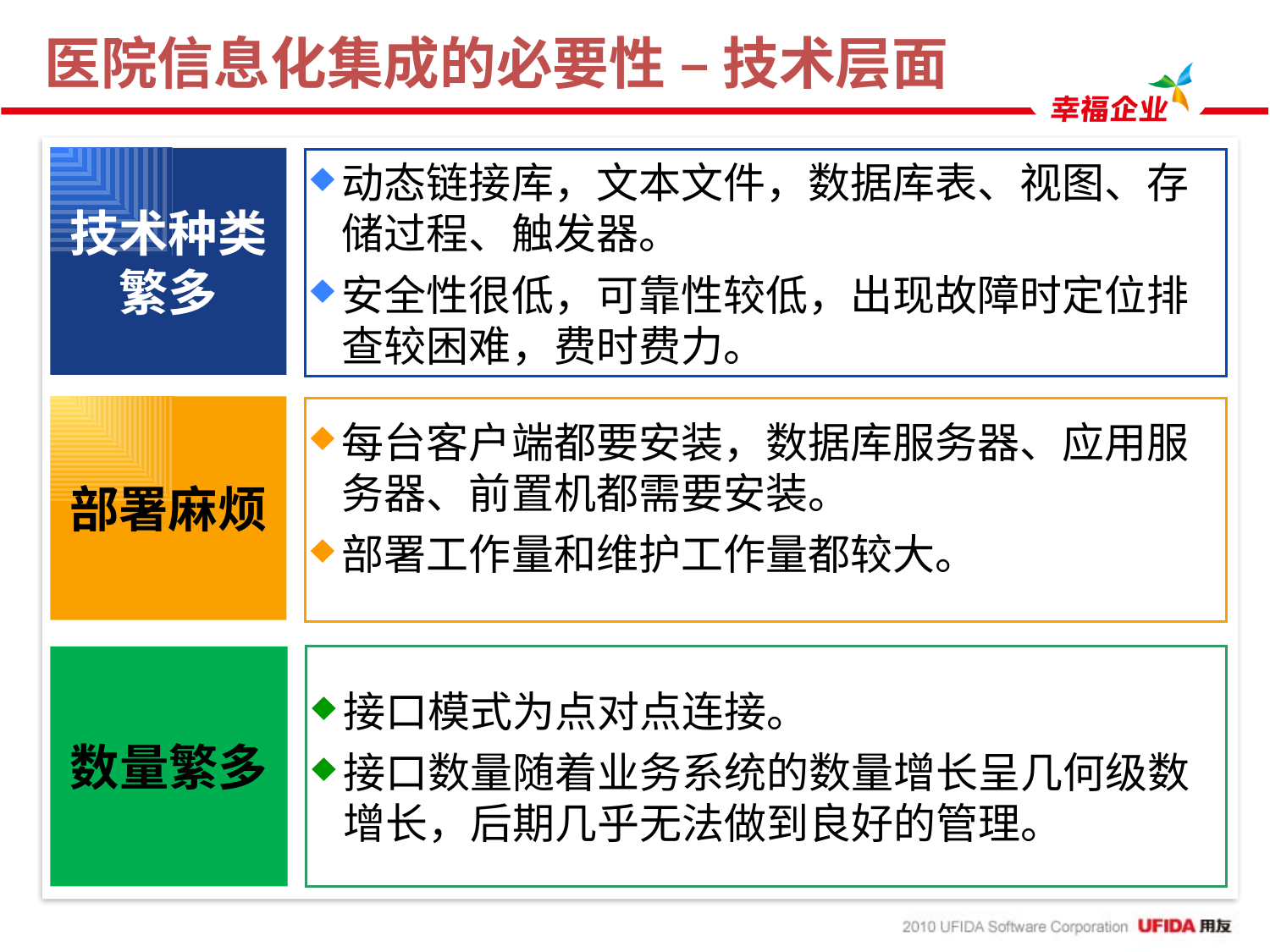

# 医院信息化集成的必要性 – 技术层面

技术种类繁多
动态链接库，文本文件，数据库表、视图、存储过程、触发器。
安全性很低，可靠性较低，出现故障时定位排查较困难，费时费力。

网站预约
自助机
挂号收费
医保
工资奖金
人事管理
LIS
入出转管理
医护工作站
部署麻烦

每台客户端都要安装，数据库服务器、应用服务器、前置机都需要安装。
部署工作量和维护工作量都较大。

PASS
供应链管理
后勤物资管理
EMR
RIS/PACS
数量繁多

接口模式为点对点连接。
接口数量随着业务系统的数量增长呈几何级数增长，后期几乎无法做到良好的管理。

电生理系统
手麻系统